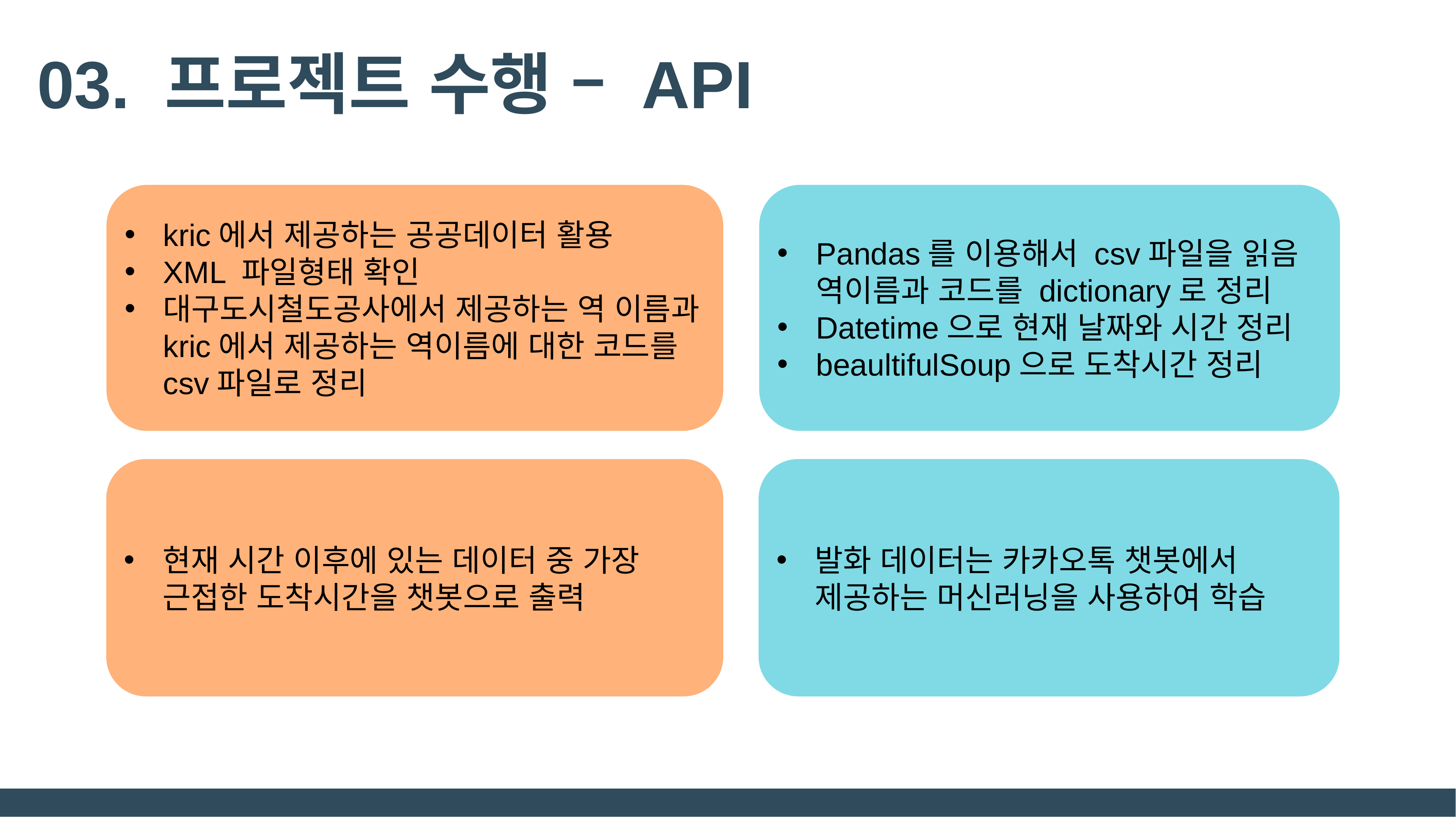

03. 프로젝트 수행 – API
kric에서 제공하는 공공데이터 활용
XML 파일형태 확인
대구도시철도공사에서 제공하는 역 이름과
kric에서 제공하는 역이름에 대한 코드를 csv파일로 정리
Pandas를 이용해서 csv파일을 읽음
역이름과 코드를 dictionary로 정리
Datetime으로 현재 날짜와 시간 정리
beaultifulSoup으로 도착시간 정리
현재 시간 이후에 있는 데이터 중 가장 근접한 도착시간을 챗봇으로 출력
발화 데이터는 카카오톡 챗봇에서 제공하는 머신러닝을 사용하여 학습